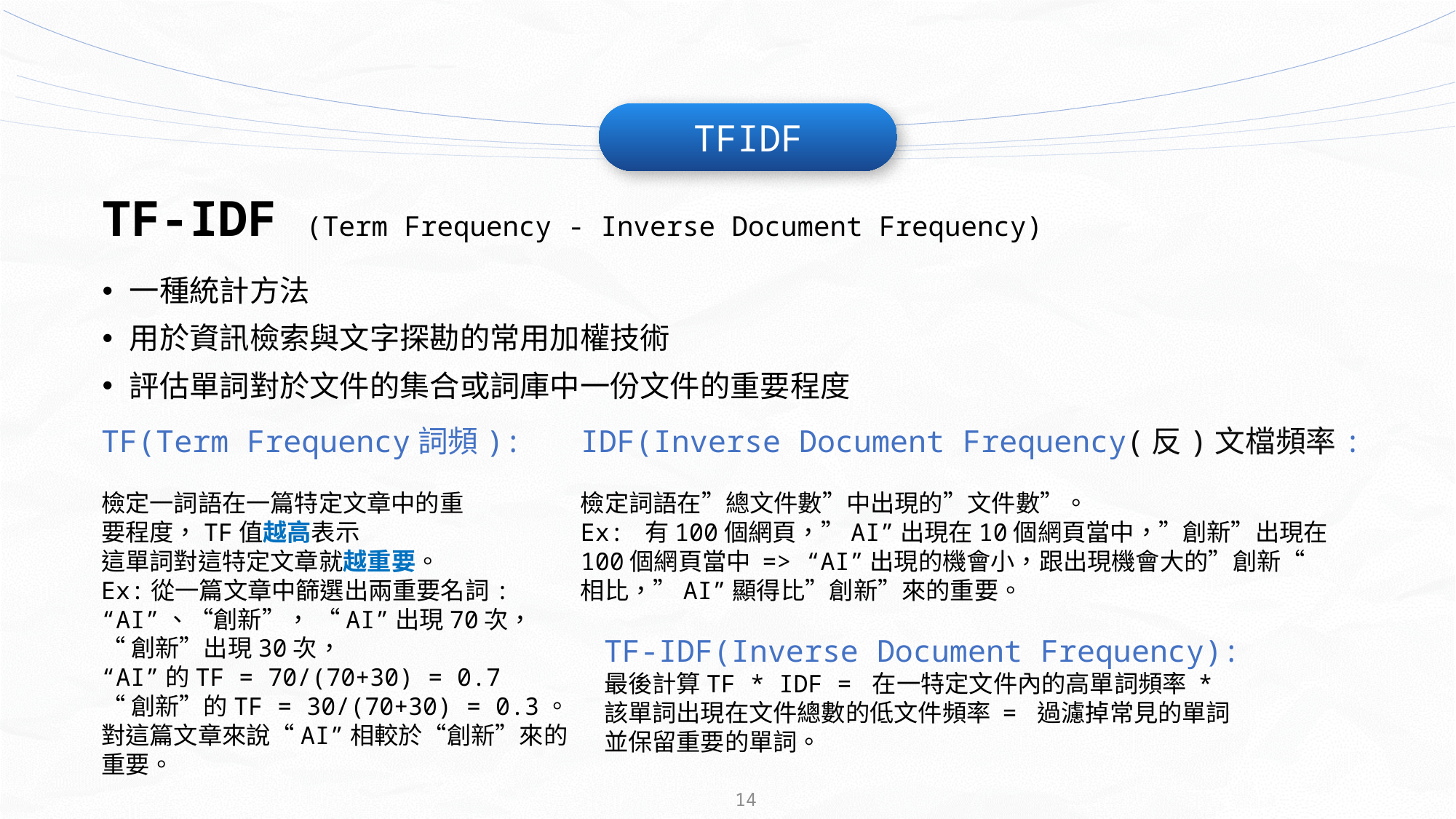

TFIDF
TF-IDF (Term Frequency - Inverse Document Frequency)
一種統計方法
用於資訊檢索與文字探勘的常用加權技術
評估單詞對於文件的集合或詞庫中一份文件的重要程度
IDF(Inverse Document Frequency(反)文檔頻率:

檢定詞語在”總文件數”中出現的”文件數”。
Ex: 有100個網頁，”AI”出現在10個網頁當中，”創新”出現在
100個網頁當中 => “AI”出現的機會小，跟出現機會大的”創新“
相比，”AI”顯得比”創新”來的重要。

TF(Term Frequency詞頻):

檢定一詞語在一篇特定文章中的重
要程度，TF值越高表示
這單詞對這特定文章就越重要。
Ex:從一篇文章中篩選出兩重要名詞:
“AI”、“創新”， “AI”出現70次，
“創新”出現30次，
“AI”的TF = 70/(70+30) = 0.7
“創新”的TF = 30/(70+30) = 0.3。
對這篇文章來說“AI”相較於“創新”來的
重要。
TF-IDF(Inverse Document Frequency):
最後計算TF * IDF = 在一特定文件內的高單詞頻率 *
該單詞出現在文件總數的低文件頻率 = 過濾掉常見的單詞
並保留重要的單詞。
14